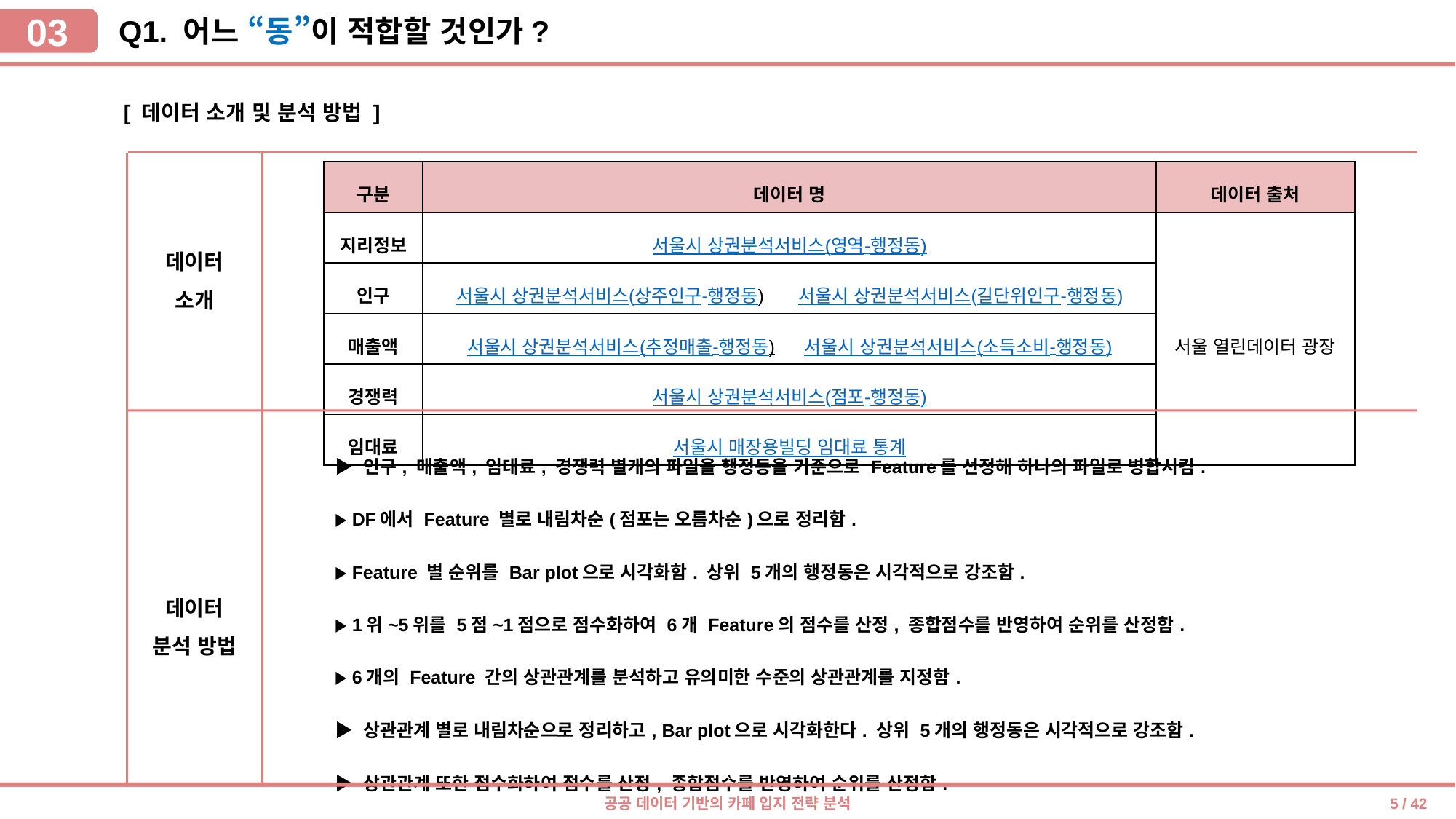

03
Q1. 어느 “동”이 적합할 것인가?
`
 [ 데이터 소개 및 분석 방법 ]
`
| 구분 | 데이터 명 | 데이터 출처 |
| --- | --- | --- |
| 지리정보 | 서울시 상권분석서비스(영역-행정동) | 서울 열린데이터 광장 |
| 인구 | 서울시 상권분석서비스(상주인구-행정동) 서울시 상권분석서비스(길단위인구-행정동) |  |
| 매출액 | 서울시 상권분석서비스(추정매출-행정동) 서울시 상권분석서비스(소득소비-행정동) |  |
| 경쟁력 | 서울시 상권분석서비스(점포-행정동) |  |
| 임대료 | 서울시 매장용빌딩 임대료 통계 |  |
데이터
소개
`
| ▶ 인구, 매출액, 임대료, 경쟁력 별개의 파일을 행정동을 기준으로 Feature를 선정해 하나의 파일로 병합시킴. ▶ DF에서 Feature 별로 내림차순(점포는 오름차순)으로 정리함. ▶ Feature 별 순위를 Bar plot으로 시각화함. 상위 5개의 행정동은 시각적으로 강조함. ▶ 1위~5위를 5점~1점으로 점수화하여 6개 Feature의 점수를 산정, 종합점수를 반영하여 순위를 산정함. ▶ 6개의 Feature 간의 상관관계를 분석하고 유의미한 수준의 상관관계를 지정함. ▶ 상관관계 별로 내림차순으로 정리하고, Bar plot으로 시각화한다. 상위 5개의 행정동은 시각적으로 강조함. ▶ 상관관계 또한 점수화하여 점수를 산정, 종합점수를 반영하여 순위를 산정함. ▶ 6개의 Feature와 3개의 상관관계 종합점수를 반영하여 행정동 최종 순위를 산정함. |
| --- |
`
`
데이터
분석 방법
`